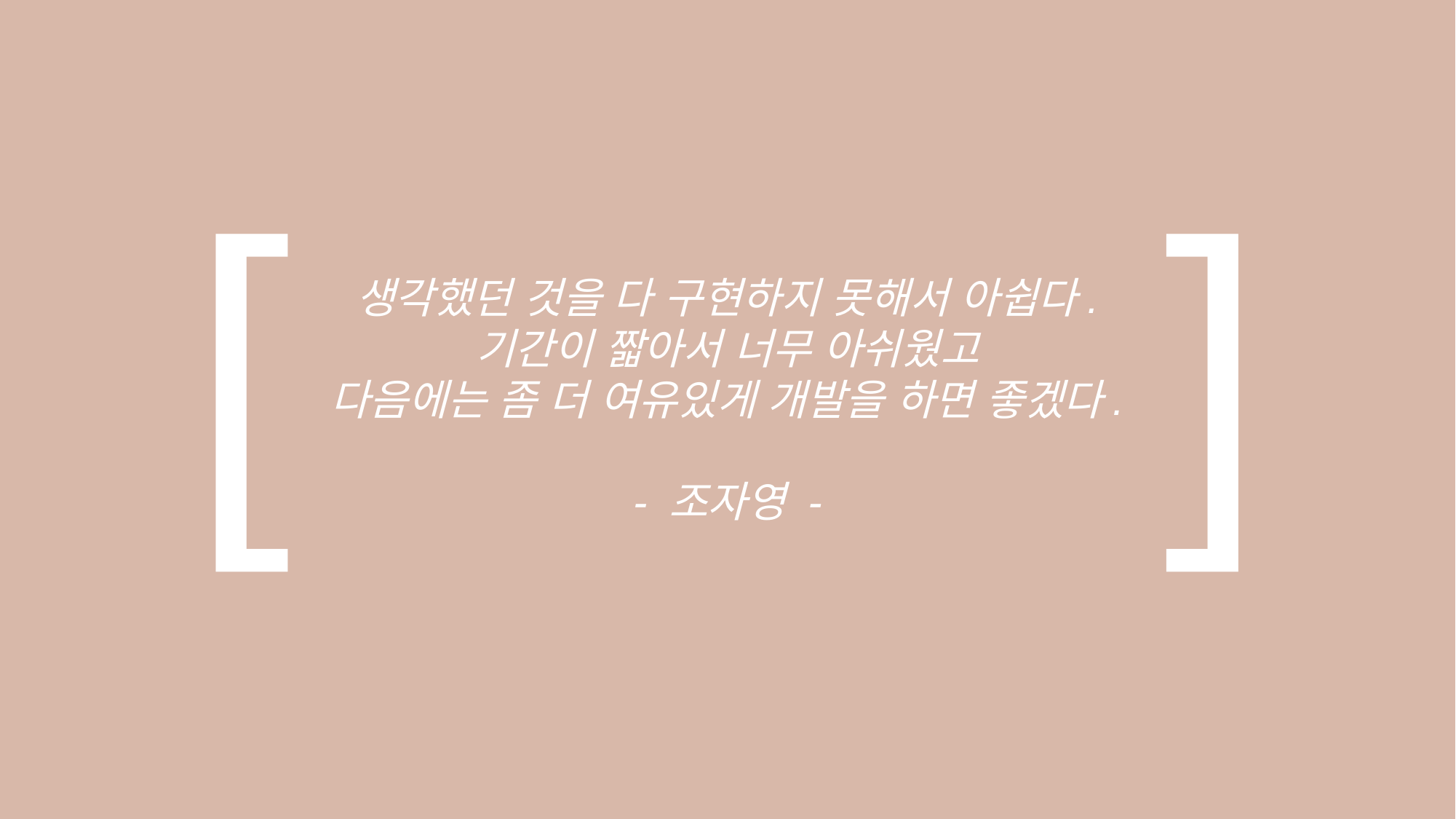

[
]
생각했던 것을 다 구현하지 못해서 아쉽다.
기간이 짧아서 너무 아쉬웠고
다음에는 좀 더 여유있게 개발을 하면 좋겠다.

- 조자영 -